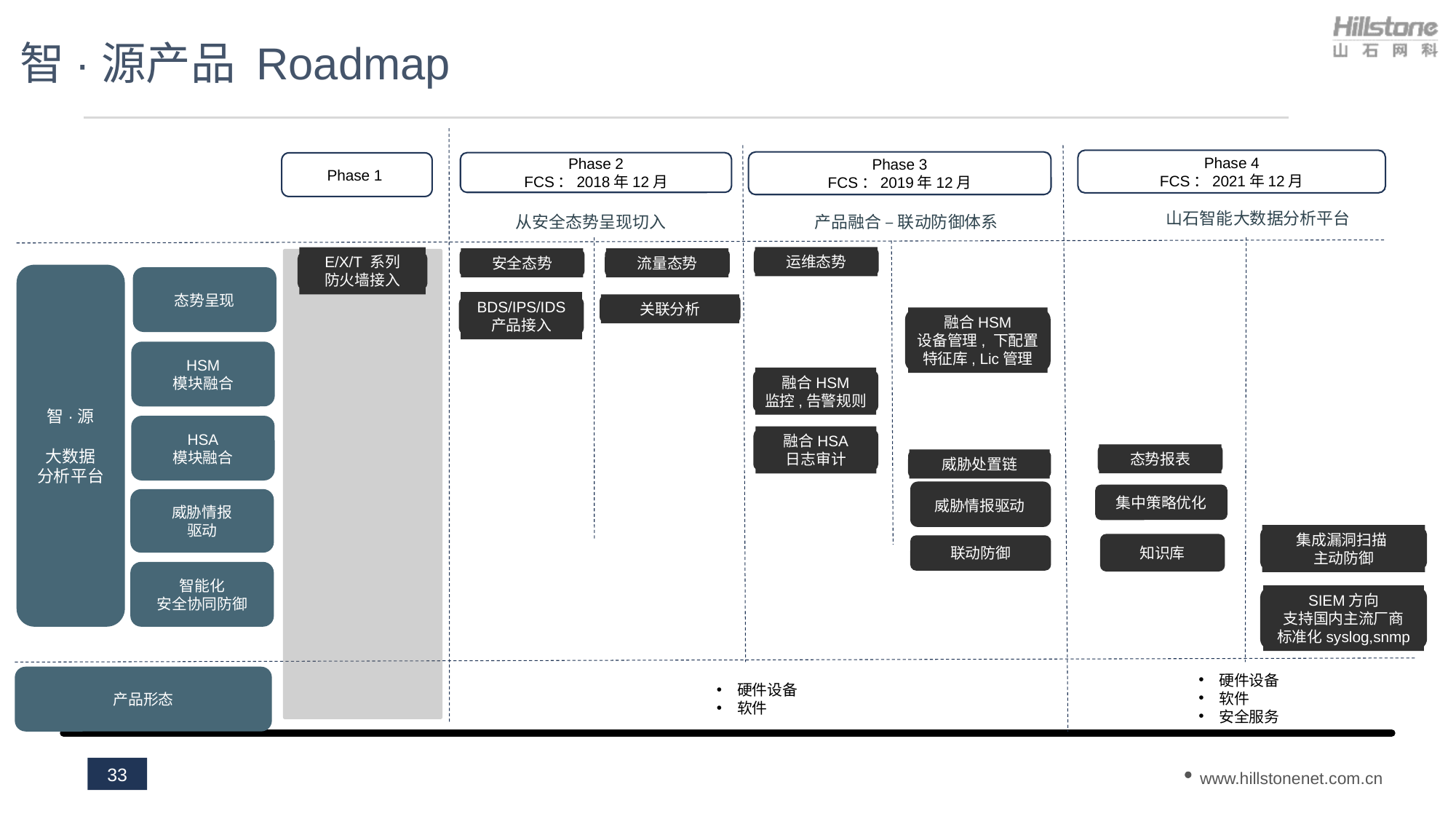

# 智·源产品 Roadmap

Phase 4
FCS：2021年12月

Phase 2
FCS：2018年12月

Phase 3
FCS：2019年12月

Phase 1
山石智能大数据分析平台
产品融合 – 联动防御体系
从安全态势呈现切入

运维态势

安全态势

流量态势

E/X/T 系列
防火墙接入

智·源

大数据
分析平台

态势呈现
BDS/IPS/IDS
产品接入

关联分析

融合HSM
设备管理, 下配置
特征库, Lic管理

HSM
模块融合
融合HSM
监控,告警规则

HSA
模块融合
融合HSA
日志审计

态势报表

威胁处置链

威胁情报驱动

集中策略优化

威胁情报
驱动
集成漏洞扫描
主动防御

知识库

联动防御

智能化
安全协同防御
SIEM方向
支持国内主流厂商
标准化syslog,snmp

硬件设备
软件
安全服务

产品形态
硬件设备
软件
33